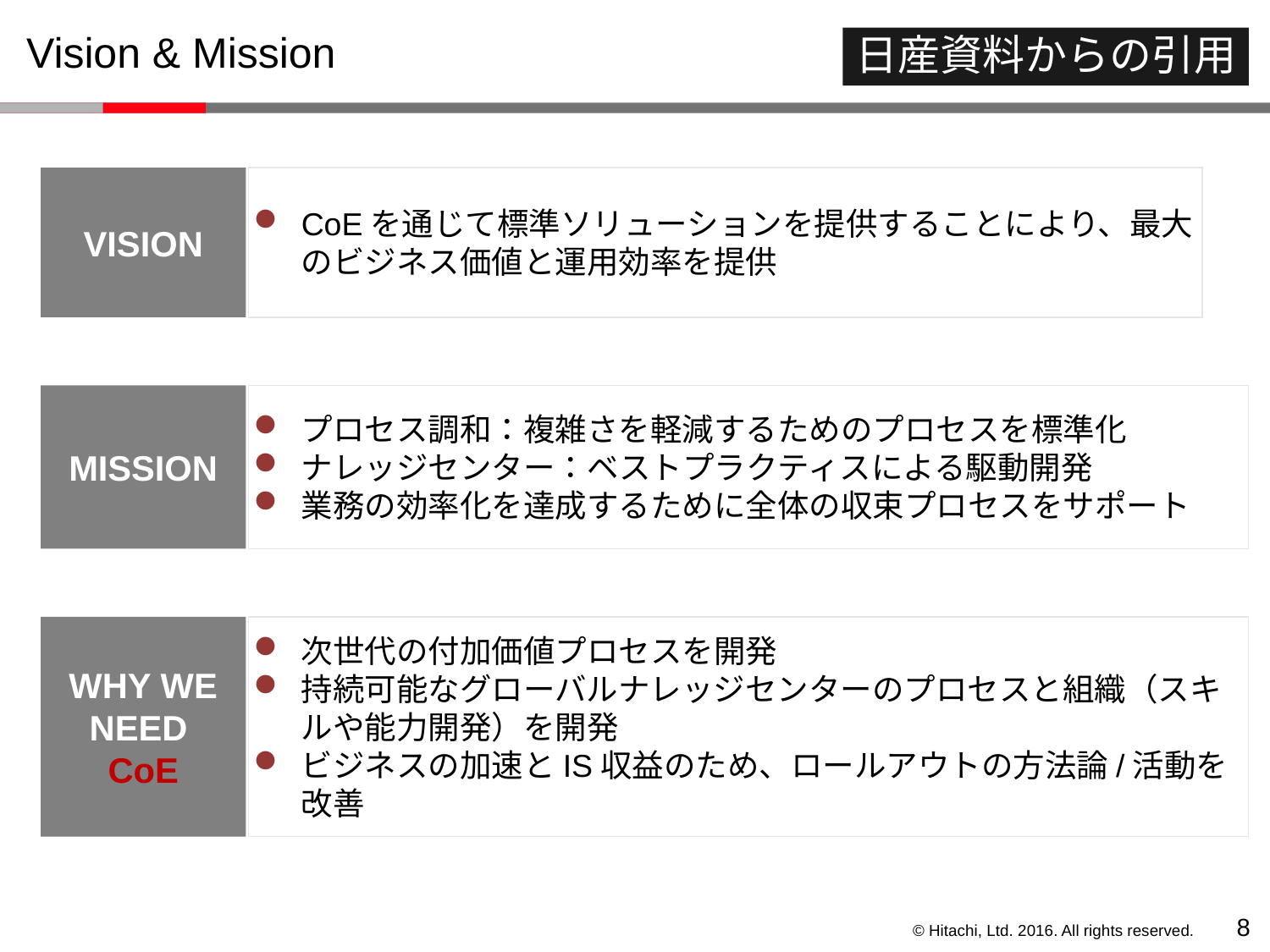

Vision & Mission
日産資料からの引用
VISION
CoEを通じて標準ソリューションを提供することにより、最大のビジネス価値と運用効率を提供
プロセス調和：複雑さを軽減するためのプロセスを標準化
ナレッジセンター：ベストプラクティスによる駆動開発
業務の効率化を達成するために全体の収束プロセスをサポート
MISSION
次世代の付加価値プロセスを開発
持続可能なグローバルナレッジセンターのプロセスと組織（スキルや能力開発）を開発
ビジネスの加速とIS収益のため、ロールアウトの方法論/活動を改善
WHY WE NEED
CoE
8